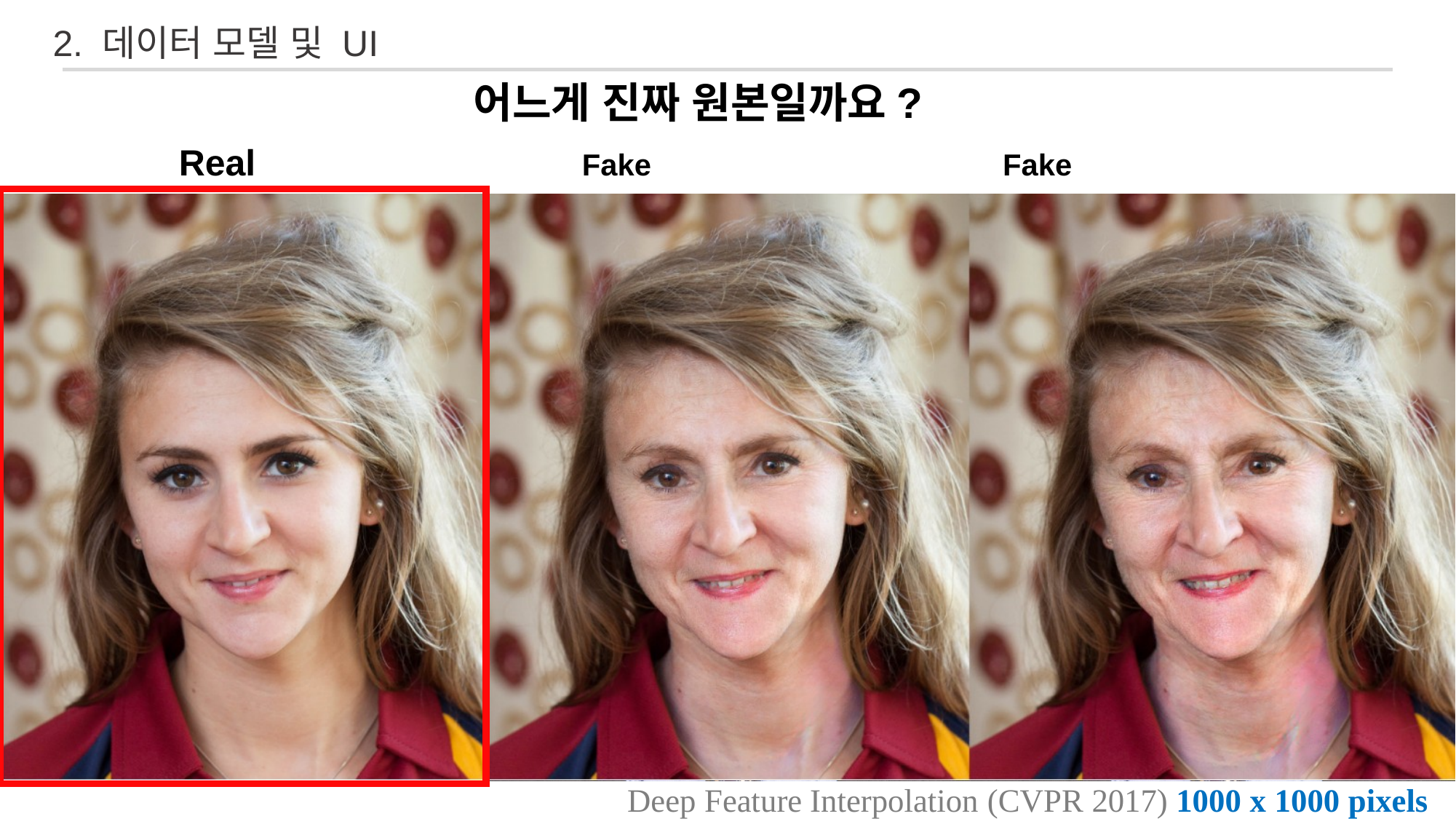

2. 데이터 모델 및 UI
어느게 진짜 원본일까요?
        Real                                       Fake                                          Fake

Deep Feature Interpolation (CVPR 2017) 1000 x 1000 pixels